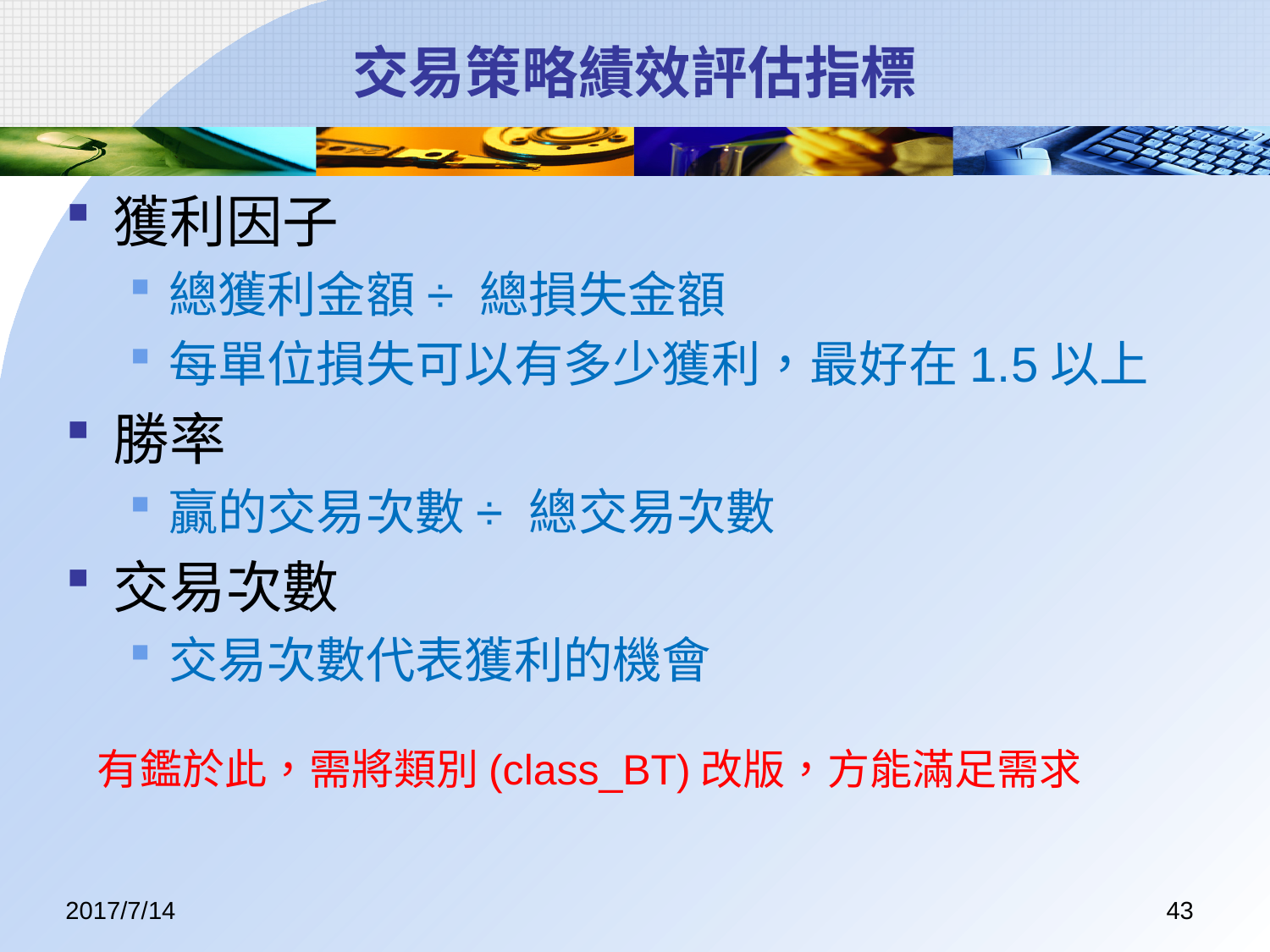

# 交易策略績效評估指標
獲利因子
總獲利金額÷ 總損失金額
每單位損失可以有多少獲利，最好在1.5以上
勝率
贏的交易次數÷ 總交易次數
交易次數
交易次數代表獲利的機會

有鑑於此，需將類別(class_BT)改版，方能滿足需求
2017/7/14
43